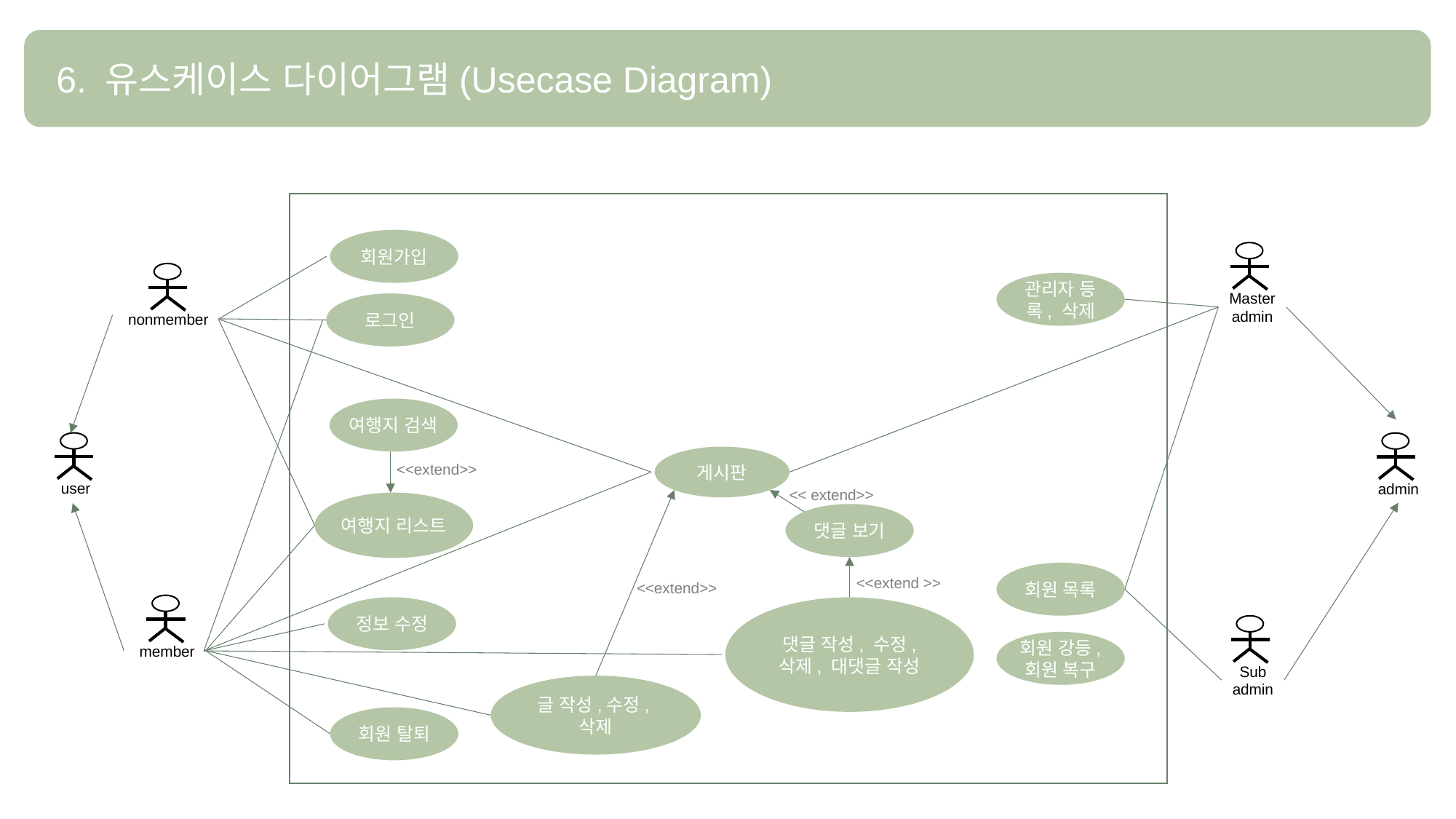

6. 유스케이스 다이어그램(Usecase Diagram)

회원가입

Master
admin

nonmember
관리자 등록, 삭제
로그인
여행지 검색

user

admin
게시판
<<extend>>
<< extend>>
여행지 리스트
댓글 보기
회원 목록
<<extend >>
<<extend>>

member
정보 수정
댓글 작성, 수정, 삭제, 대댓글 작성

Sub
admin
회원 강등,
회원 복구
글 작성,수정,삭제
회원 탈퇴